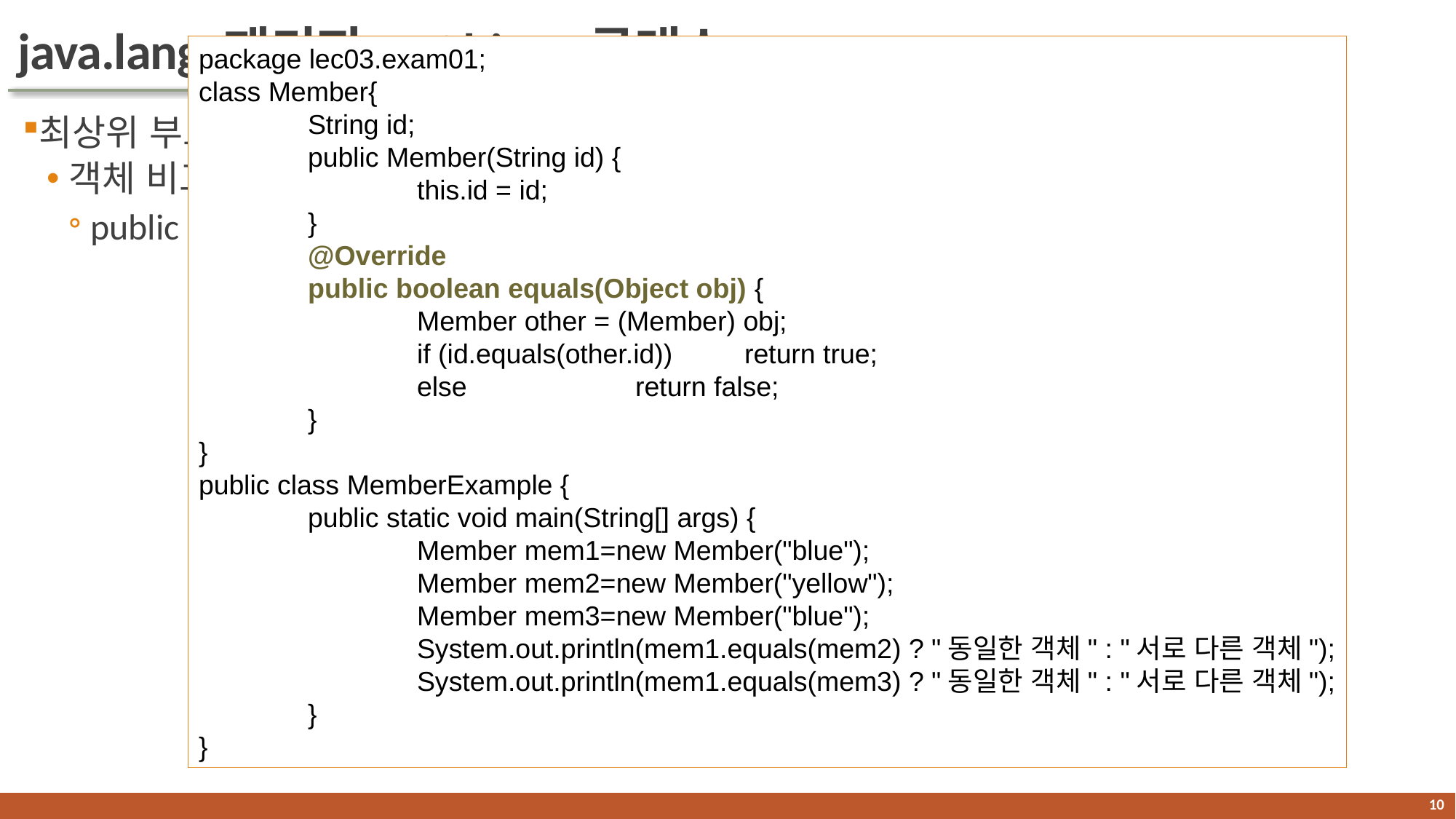

# java.lang 패키지 – Object 클래스
package lec03.exam01;
class Member{
	String id;
	public Member(String id) {
		this.id = id;
	}
	@Override
	public boolean equals(Object obj) {
		Member other = (Member) obj;
		if (id.equals(other.id))  	return true;
		else                  	return false;
	}
}
public class MemberExample {
	public static void main(String[] args) {
		Member mem1=new Member("blue");
		Member mem2=new Member("yellow");
		Member mem3=new Member("blue");
		System.out.println(mem1.equals(mem2) ? "동일한 객체" : "서로 다른 객체");
		System.out.println(mem1.equals(mem3) ? "동일한 객체" : "서로 다른 객체");
	}
}
최상위 부모 클래스
객체 비교(equals())
public boolean equals(Object obj)
10